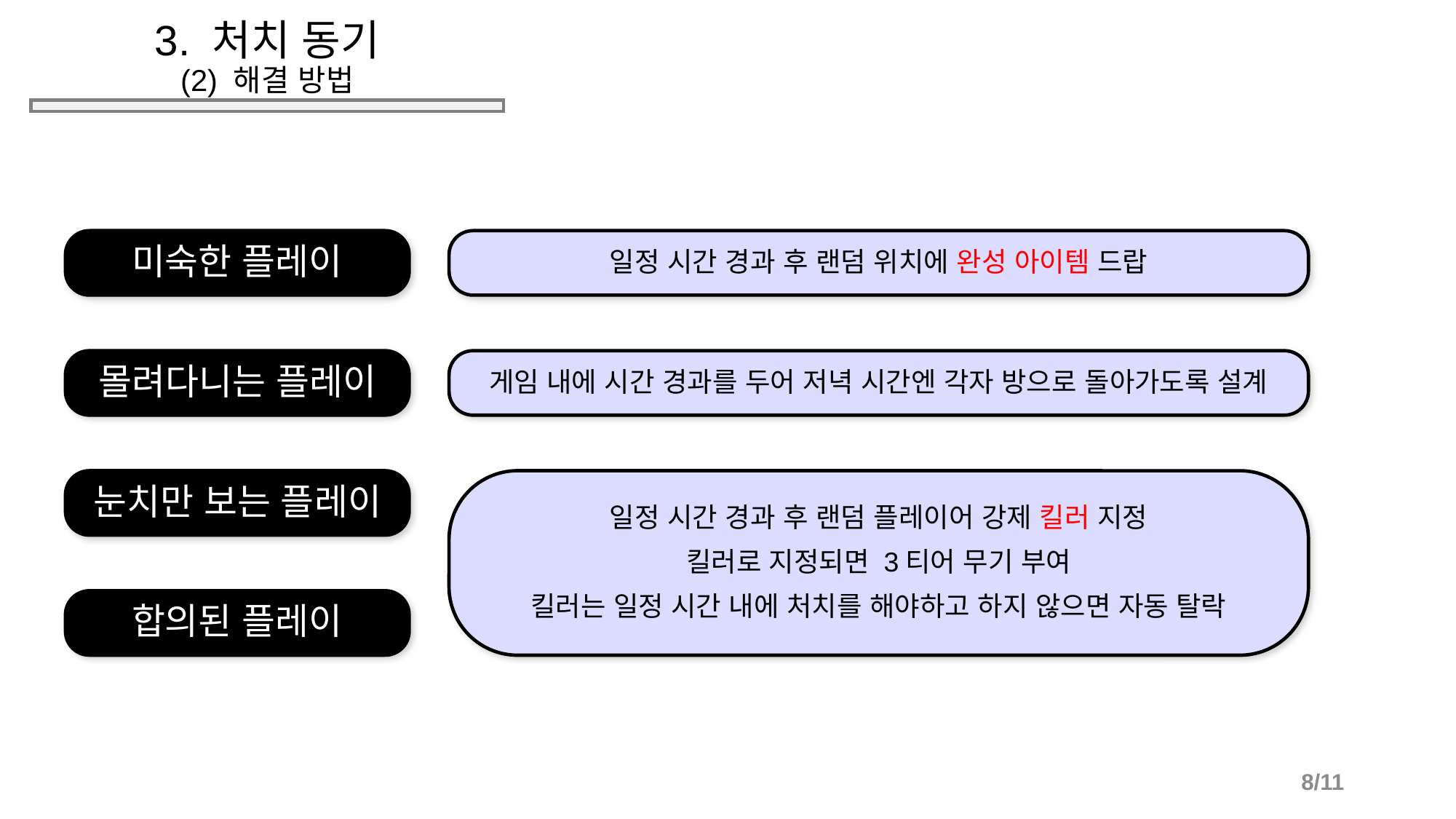

# 3. 처치 동기 (2) 해결 방법
미숙한 플레이
일정 시간 경과 후 랜덤 위치에 완성 아이템 드랍
몰려다니는 플레이
게임 내에 시간 경과를 두어 저녁 시간엔 각자 방으로 돌아가도록 설계
눈치만 보는 플레이
일정 시간 경과 후 랜덤 플레이어 강제 킬러 지정
킬러로 지정되면 3티어 무기 부여
킬러는 일정 시간 내에 처치를 해야하고 하지 않으면 자동 탈락
합의된 플레이
8/11